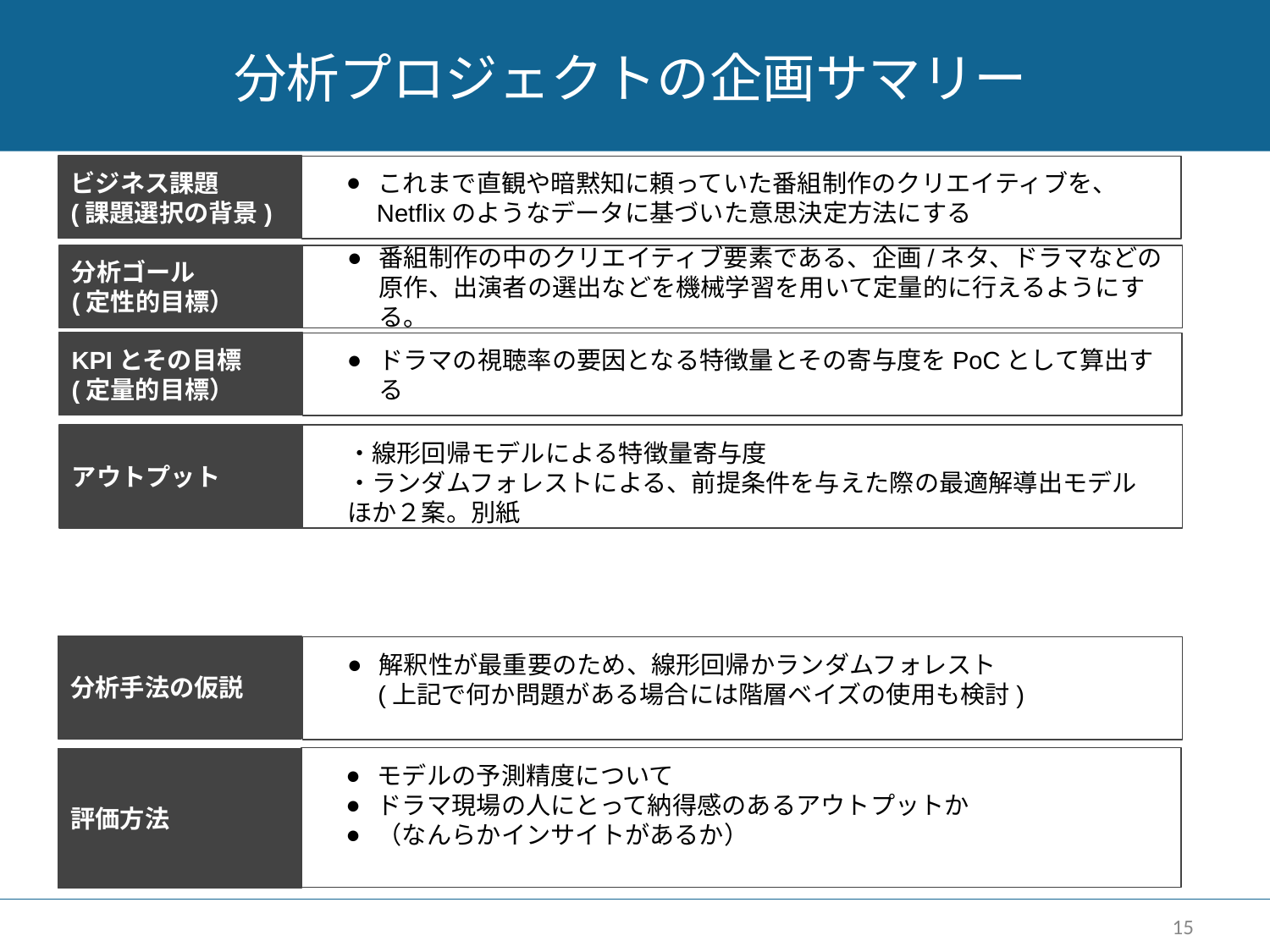

# 分析プロジェクトの企画サマリー
ビジネス課題
(課題選択の背景)
これまで直観や暗黙知に頼っていた番組制作のクリエイティブを、
　Netflixのようなデータに基づいた意思決定方法にする
分析ゴール
(定性的目標）
番組制作の中のクリエイティブ要素である、企画/ネタ、ドラマなどの原作、出演者の選出などを機械学習を用いて定量的に行えるようにする。
KPIとその目標
(定量的目標）
ドラマの視聴率の要因となる特徴量とその寄与度をPoCとして算出する
アウトプット
・線形回帰モデルによる特徴量寄与度
・ランダムフォレストによる、前提条件を与えた際の最適解導出モデル
ほか２案。別紙
分析手法の仮説
解釈性が最重要のため、線形回帰かランダムフォレスト
　(上記で何か問題がある場合には階層ベイズの使用も検討)
モデルの予測精度について
ドラマ現場の人にとって納得感のあるアウトプットか
（なんらかインサイトがあるか）
評価方法
15